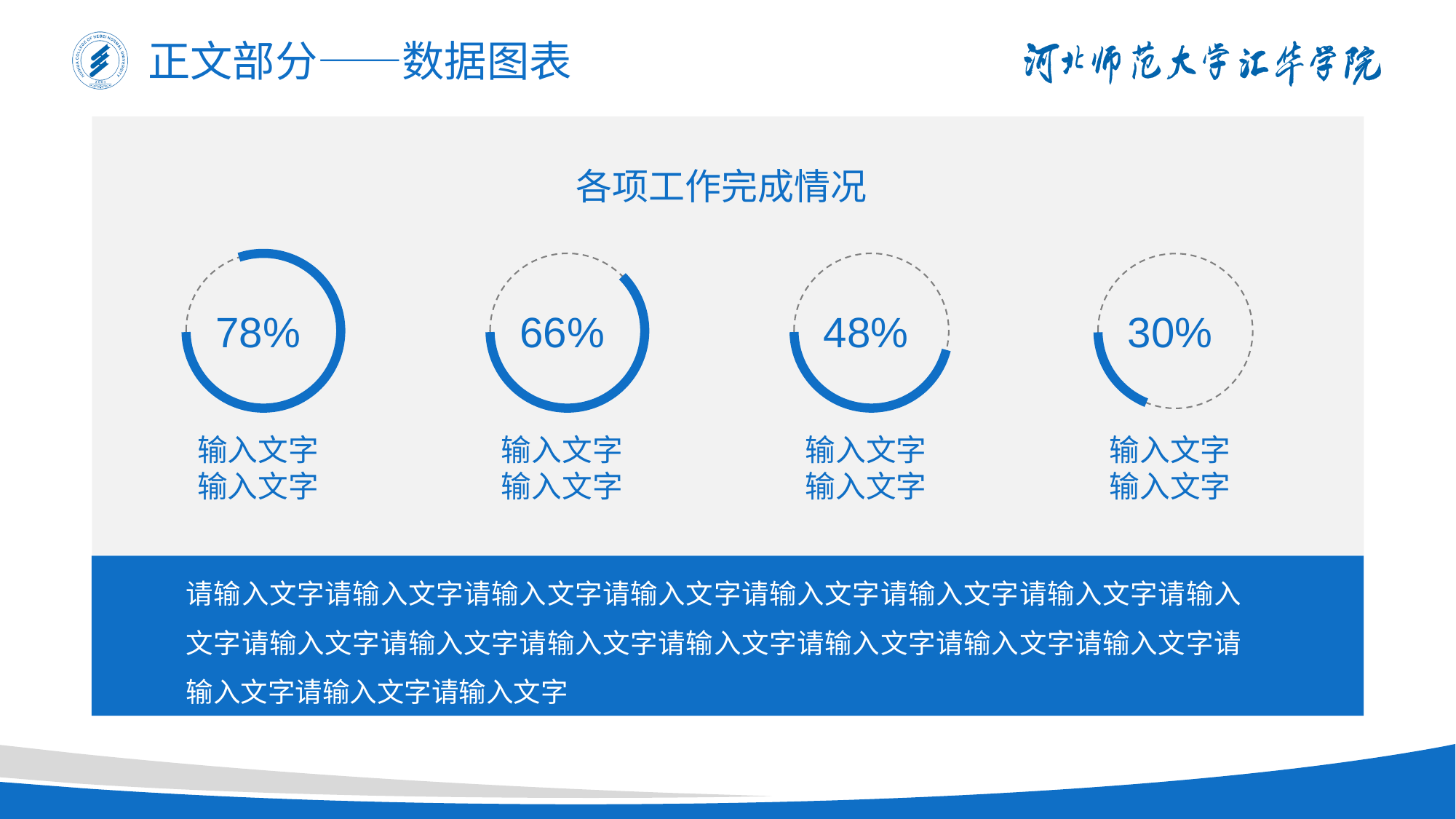

正文部分——数据图表

各项工作完成情况

78%
输入文字
输入文字

66%
输入文字
输入文字

48%
输入文字
输入文字

30%
输入文字
输入文字
请输入文字请输入文字请输入文字请输入文字请输入文字请输入文字请输入文字请输入文字请输入文字请输入文字请输入文字请输入文字请输入文字请输入文字请输入文字请输入文字请输入文字请输入文字